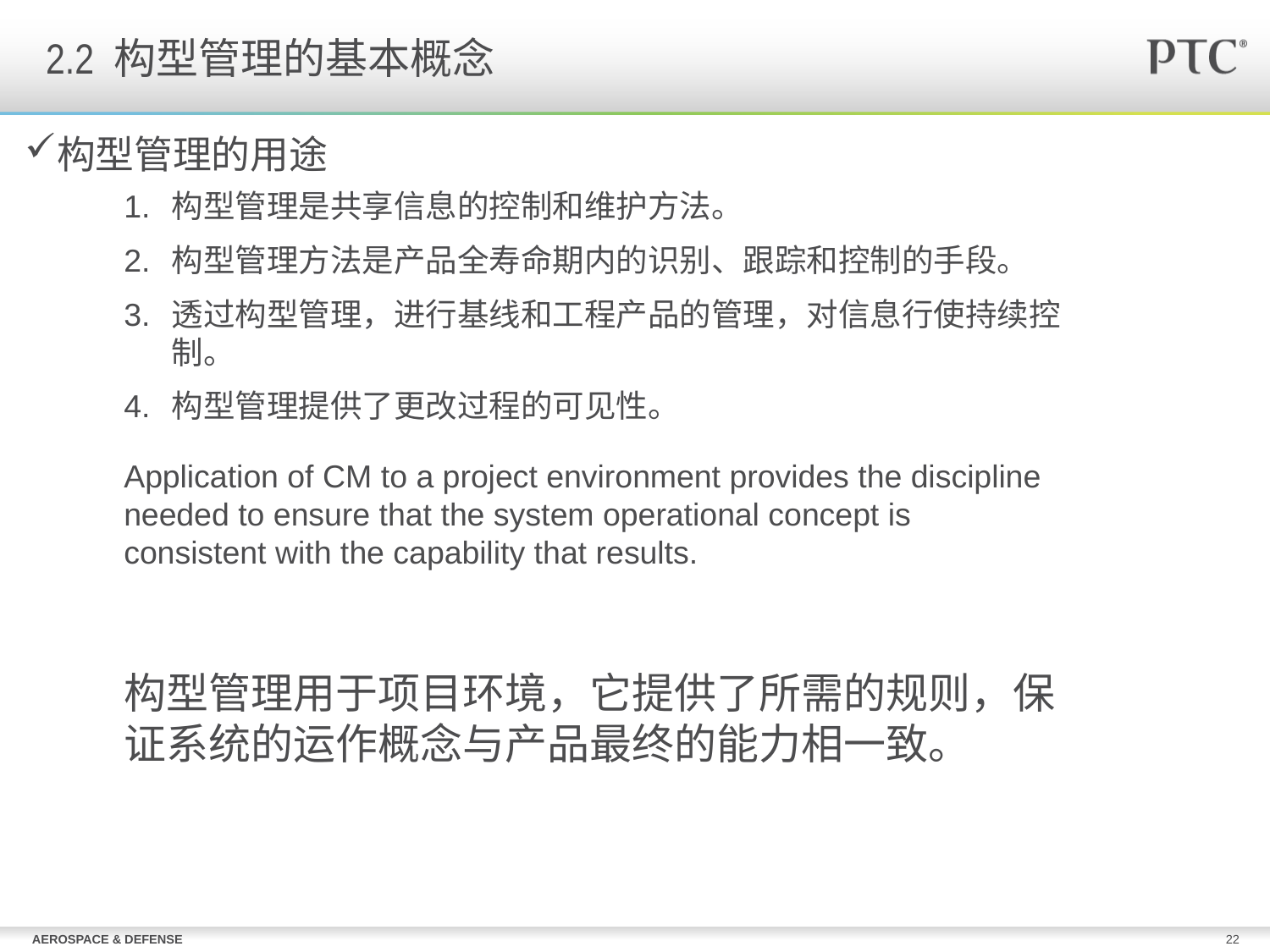

2.2 构型管理的基本概念
# 构型管理的用途
构型管理是共享信息的控制和维护方法。
构型管理方法是产品全寿命期内的识别、跟踪和控制的手段。
透过构型管理，进行基线和工程产品的管理，对信息行使持续控制。
构型管理提供了更改过程的可见性。
Application of CM to a project environment provides the discipline needed to ensure that the system operational concept is consistent with the capability that results.
构型管理用于项目环境，它提供了所需的规则，保证系统的运作概念与产品最终的能力相一致。